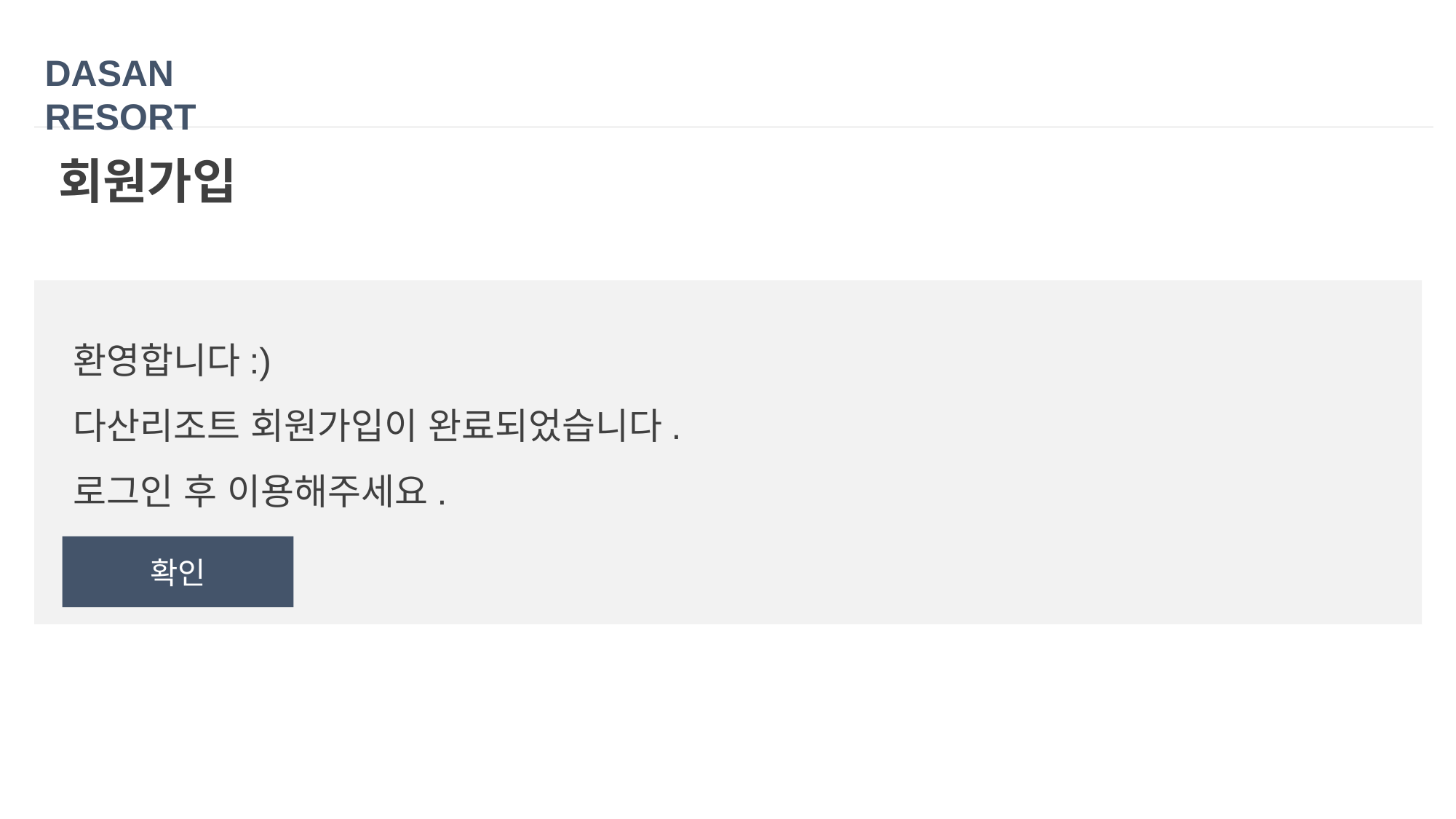

DASAN RESORT
회원가입

환영합니다:)
다산리조트 회원가입이 완료되었습니다.
로그인 후 이용해주세요.
확인